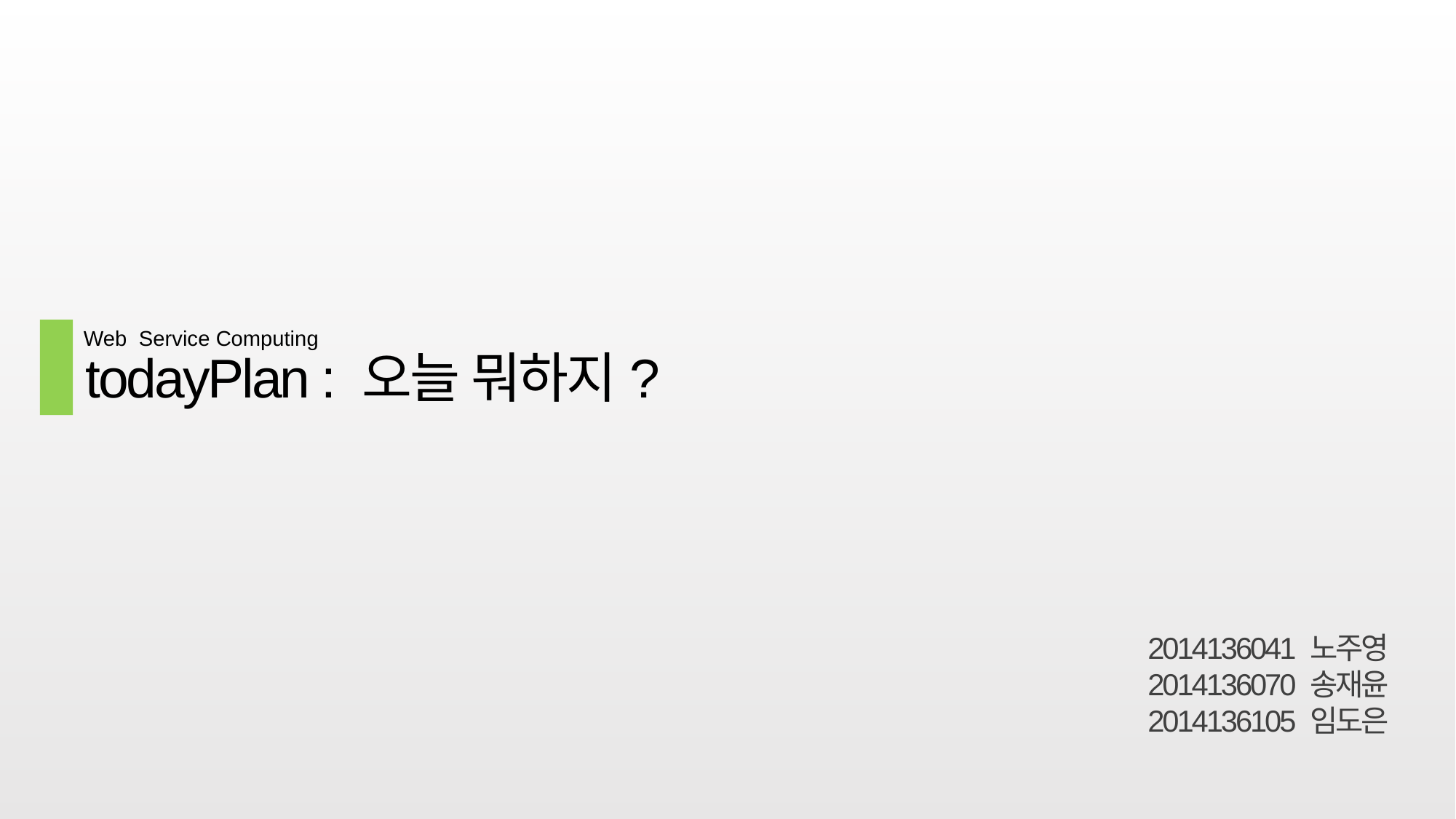

Web  Service Computing
todayPlan : 오늘 뭐하지?
2014136041 노주영
2014136070 송재윤
2014136105 임도은